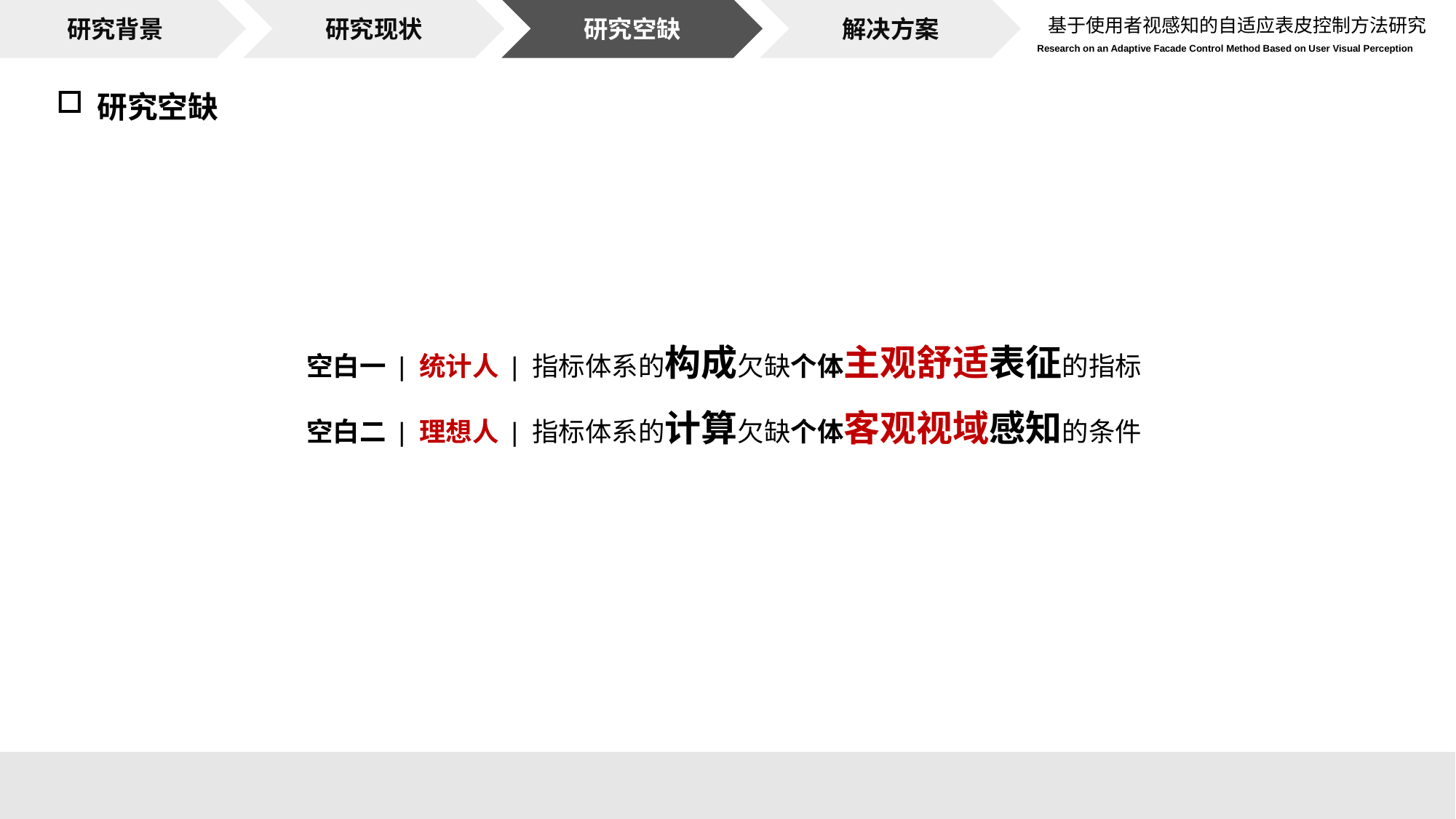

研究背景
研究现状
研究空缺
解决方案
基于使用者视感知的自适应表皮控制方法研究
Research on an Adaptive Facade Control Method Based on User Visual Perception
研究空缺
空白一 | 统计人 | 指标体系的构成欠缺个体主观舒适表征的指标
空白二 | 理想人 | 指标体系的计算欠缺个体客观视域感知的条件